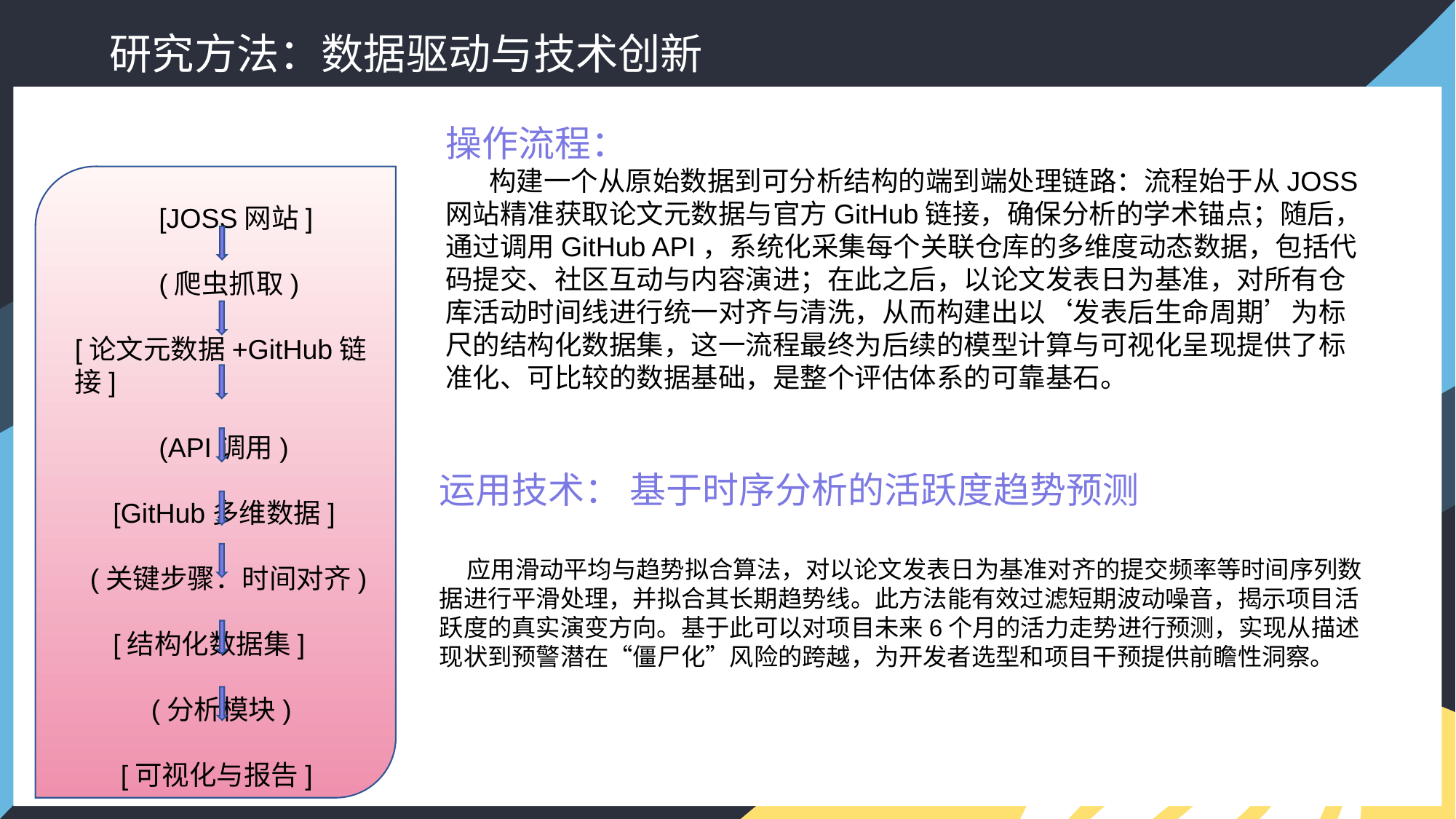

研究方法：数据驱动与技术创新
操作流程：
      构建一个从原始数据到可分析结构的端到端处理链路：流程始于从JOSS网站精准获取论文元数据与官方GitHub链接，确保分析的学术锚点；随后，通过调用GitHub API，系统化采集每个关联仓库的多维度动态数据，包括代码提交、社区互动与内容演进；在此之后，以论文发表日为基准，对所有仓库活动时间线进行统一对齐与清洗，从而构建出以‘发表后生命周期’为标尺的结构化数据集，这一流程最终为后续的模型计算与可视化呈现提供了标准化、可比较的数据基础，是整个评估体系的可靠基石。

           [JOSS网站]

           (爬虫抓取)

[论文元数据+GitHub链接]

           (API调用)

     [GitHub多维数据]

  (关键步骤：时间对齐)

     [结构化数据集]

          (分析模块)

      [可视化与报告]

运用技术： 基于时序分析的活跃度趋势预测

    应用滑动平均与趋势拟合算法，对以论文发表日为基准对齐的提交频率等时间序列数据进行平滑处理，并拟合其长期趋势线。此方法能有效过滤短期波动噪音，揭示项目活跃度的真实演变方向。基于此可以对项目未来6个月的活力走势进行预测，实现从描述现状到预警潜在“僵尸化”风险的跨越，为开发者选型和项目干预提供前瞻性洞察。